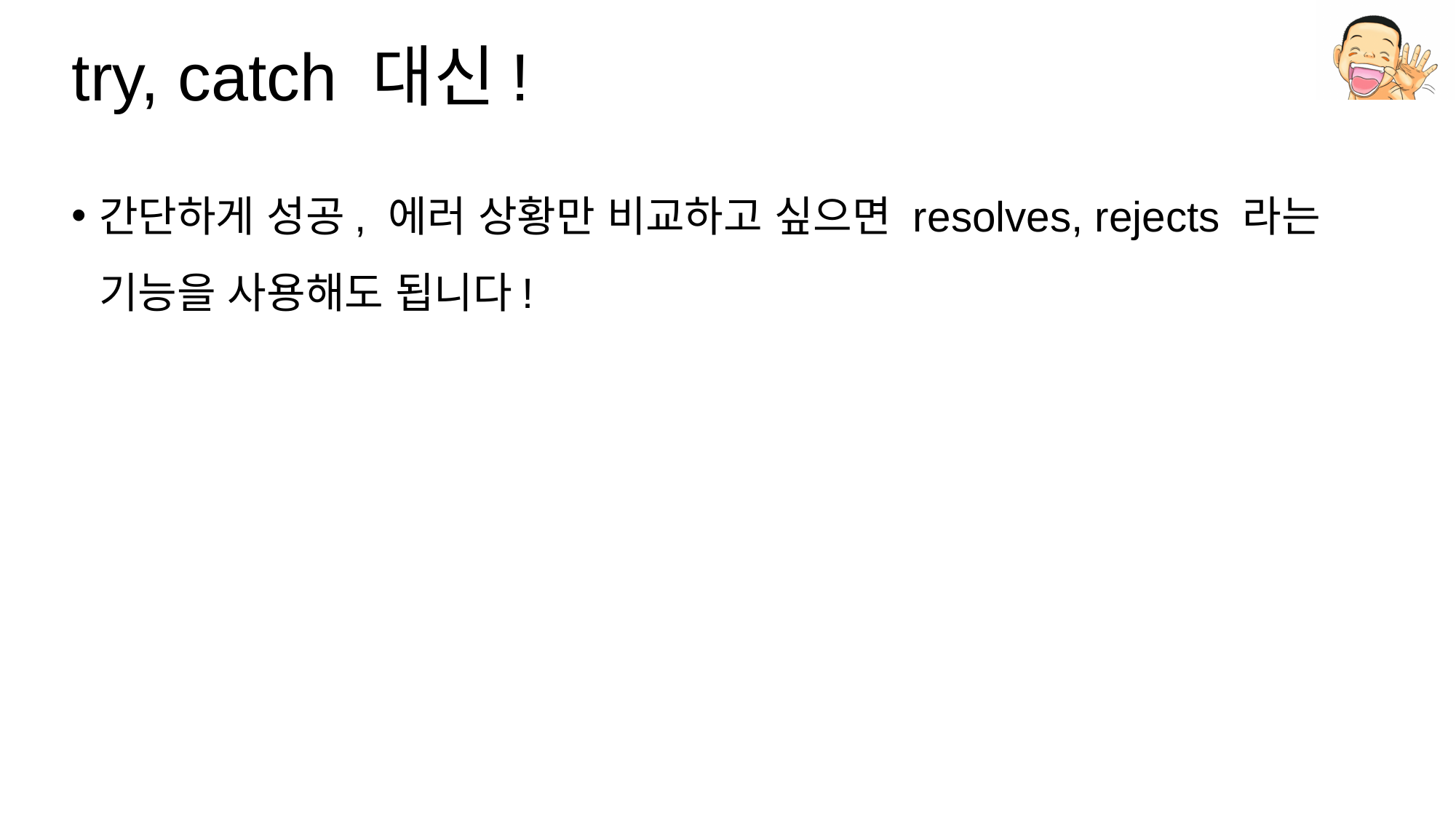

# try, catch 대신!
간단하게 성공, 에러 상황만 비교하고 싶으면 resolves, rejects 라는 기능을 사용해도 됩니다!